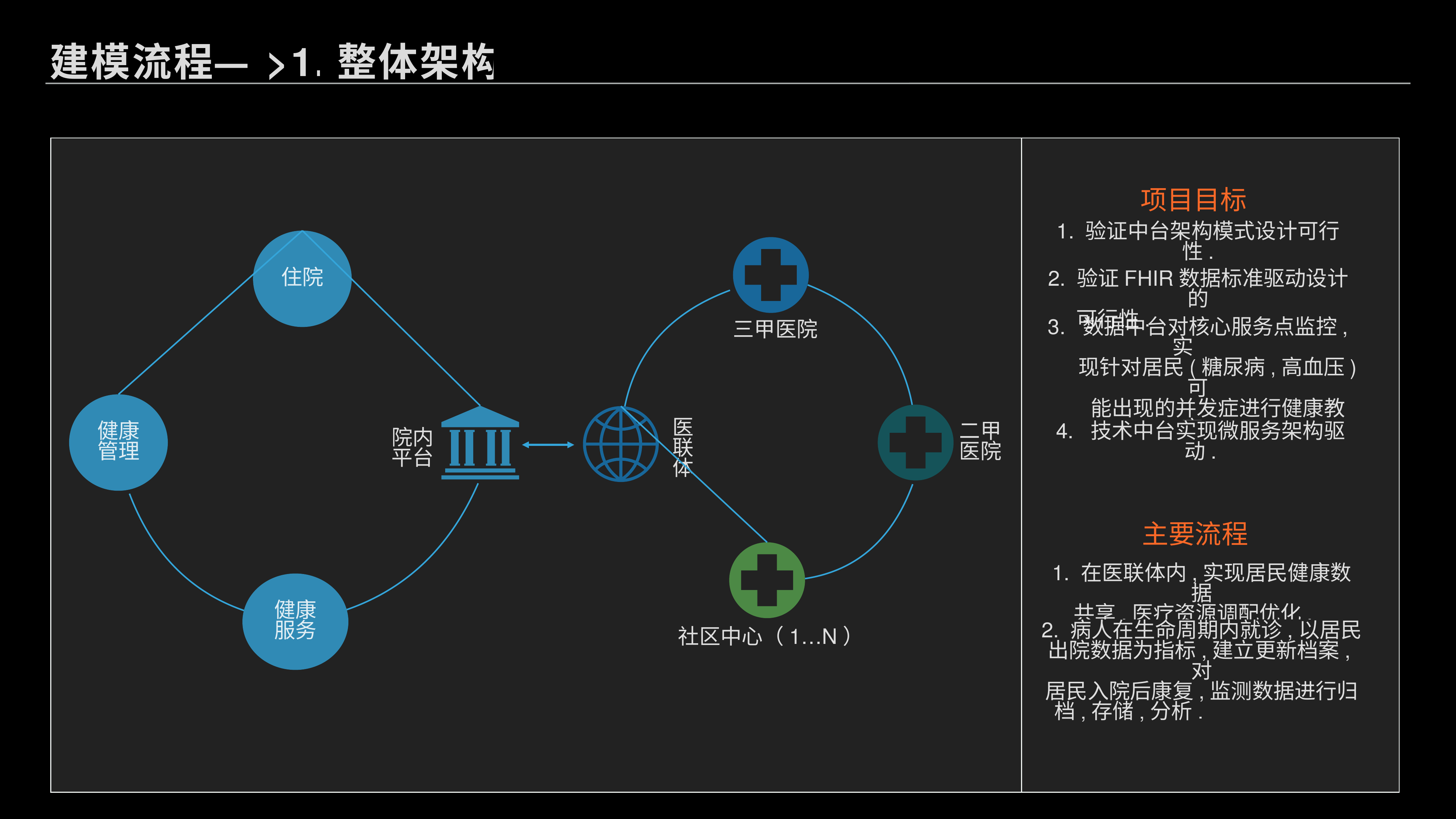

建模流程—>1.整体架构

项目目标
1. 验证中台架构模式设计可行性.
住院

2. 验证FHIR数据标准驱动设计的
     可行性.

三甲医院
3.  数据中台对核心服务点监控,实
     现针对居民(糖尿病,高血压)可
     能出现的并发症进行健康教育.
健康
管理
二甲
医院

医
联
体

院内
平台
4.  技术中台实现微服务架构驱动.

主要流程

1. 在医联体内,实现居民健康数据
    共享,医疗资源调配优化.
健康
服务
2. 病人在生命周期内就诊,以居民
出院数据为指标,建立更新档案,对
居民入院后康复,监测数据进行归
  档,存储,分析.
社区中心（1…n）